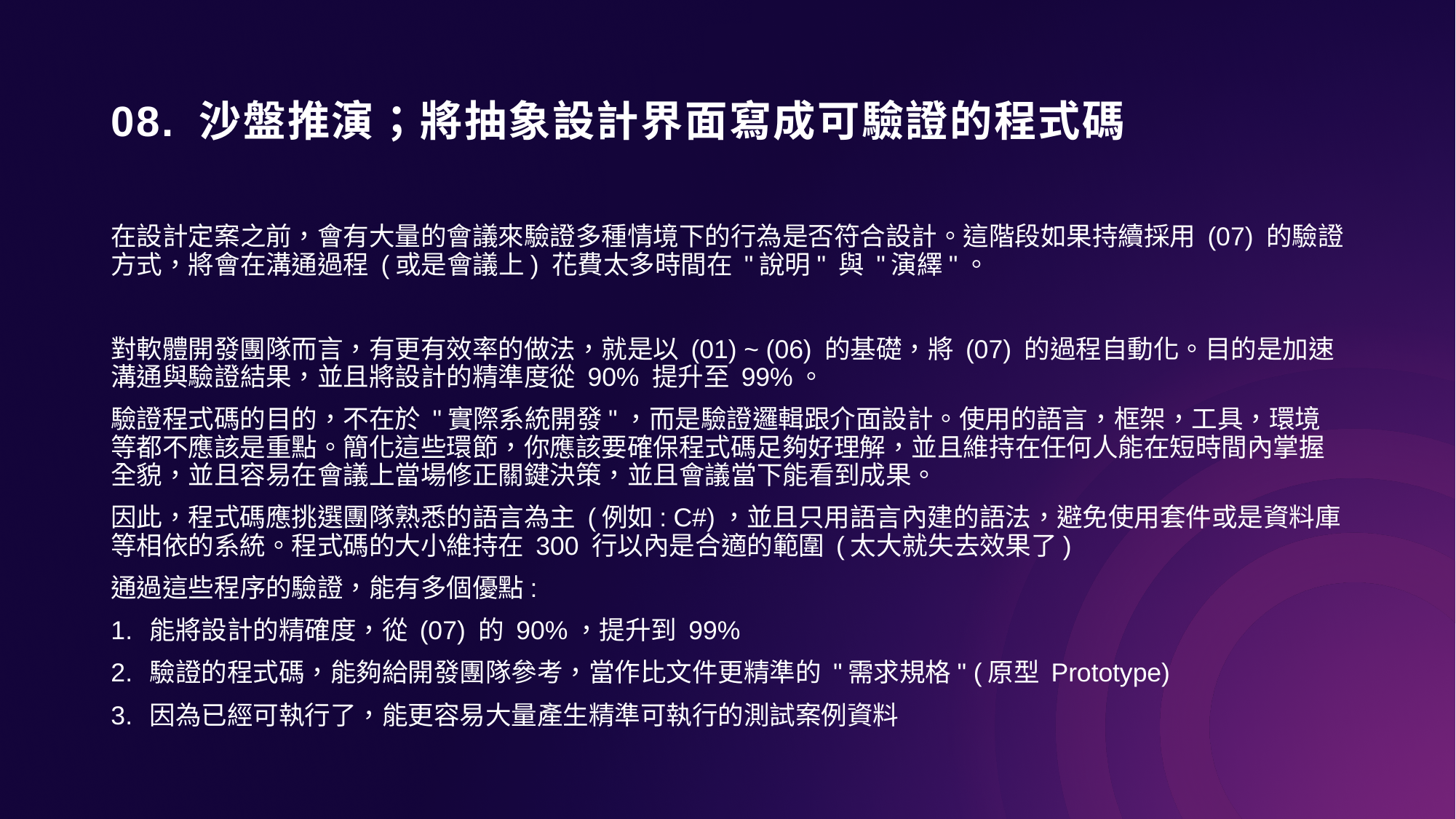

# 08. 沙盤推演；將抽象設計界面寫成可驗證的程式碼
在設計定案之前，會有大量的會議來驗證多種情境下的行為是否符合設計。這階段如果持續採用 (07) 的驗證方式，將會在溝通過程 (或是會議上) 花費太多時間在 "說明" 與 "演繹"。

對軟體開發團隊而言，有更有效率的做法，就是以 (01) ~ (06) 的基礎，將 (07) 的過程自動化。目的是加速溝通與驗證結果，並且將設計的精準度從 90% 提升至 99%。
驗證程式碼的目的，不在於 "實際系統開發"，而是驗證邏輯跟介面設計。使用的語言，框架，工具，環境等都不應該是重點。簡化這些環節，你應該要確保程式碼足夠好理解，並且維持在任何人能在短時間內掌握全貌，並且容易在會議上當場修正關鍵決策，並且會議當下能看到成果。
因此，程式碼應挑選團隊熟悉的語言為主 (例如: C#)，並且只用語言內建的語法，避免使用套件或是資料庫等相依的系統。程式碼的大小維持在 300 行以內是合適的範圍 (太大就失去效果了)
通過這些程序的驗證，能有多個優點:
能將設計的精確度，從 (07) 的 90%，提升到 99%
驗證的程式碼，能夠給開發團隊參考，當作比文件更精準的 "需求規格" (原型 Prototype)
因為已經可執行了，能更容易大量產生精準可執行的測試案例資料